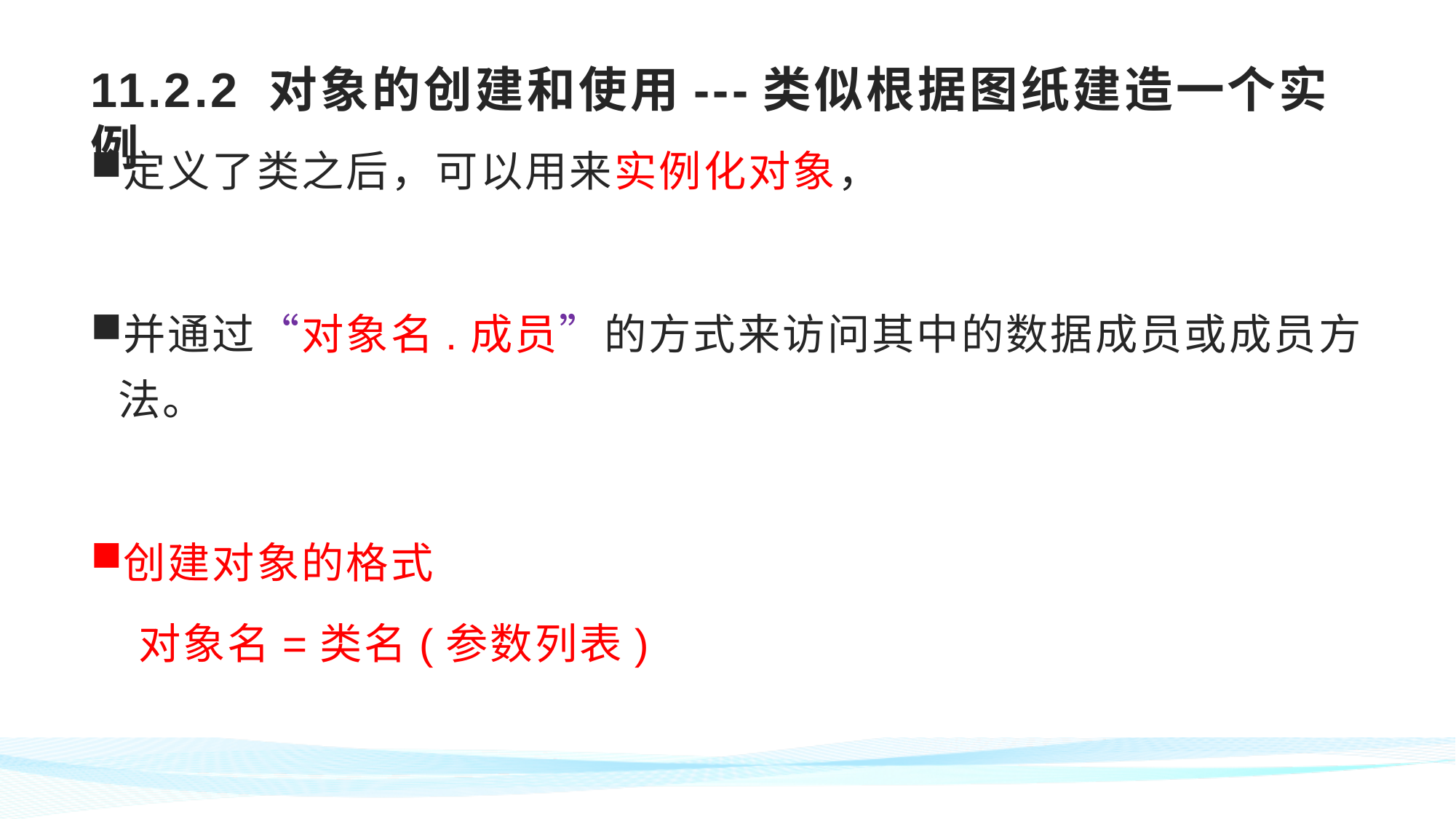

# 11.2.2 对象的创建和使用---类似根据图纸建造一个实例
定义了类之后，可以用来实例化对象，

并通过“对象名.成员”的方式来访问其中的数据成员或成员方法。

创建对象的格式
对象名=类名(参数列表)